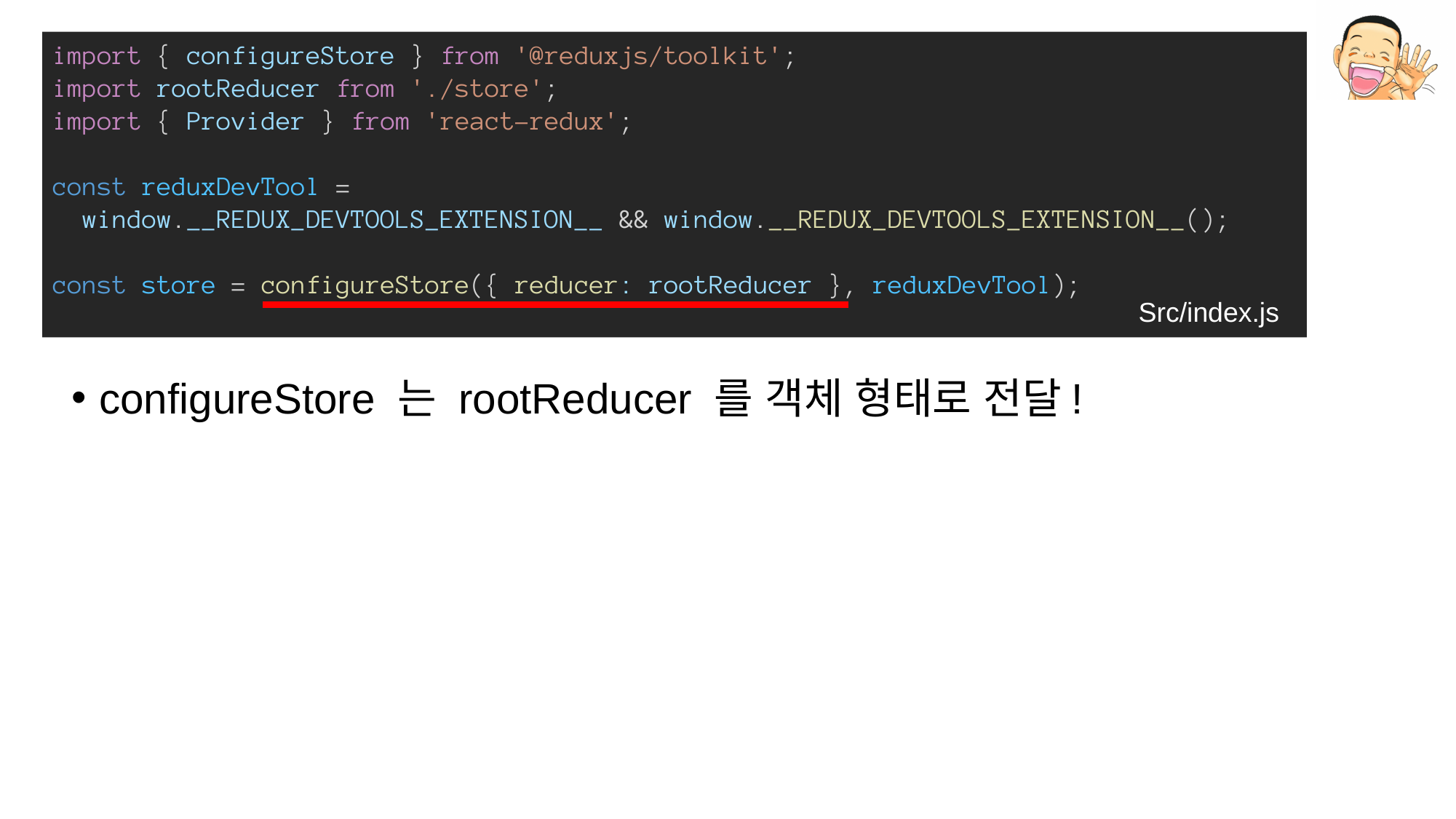

import { configureStore } from '@reduxjs/toolkit';
import rootReducer from './store';
import { Provider } from 'react-redux';
const reduxDevTool =
  window.__REDUX_DEVTOOLS_EXTENSION__ && window.__REDUX_DEVTOOLS_EXTENSION__();
const store = configureStore({ reducer: rootReducer }, reduxDevTool);

Src/index.js
configureStore 는 rootReducer 를 객체 형태로 전달!